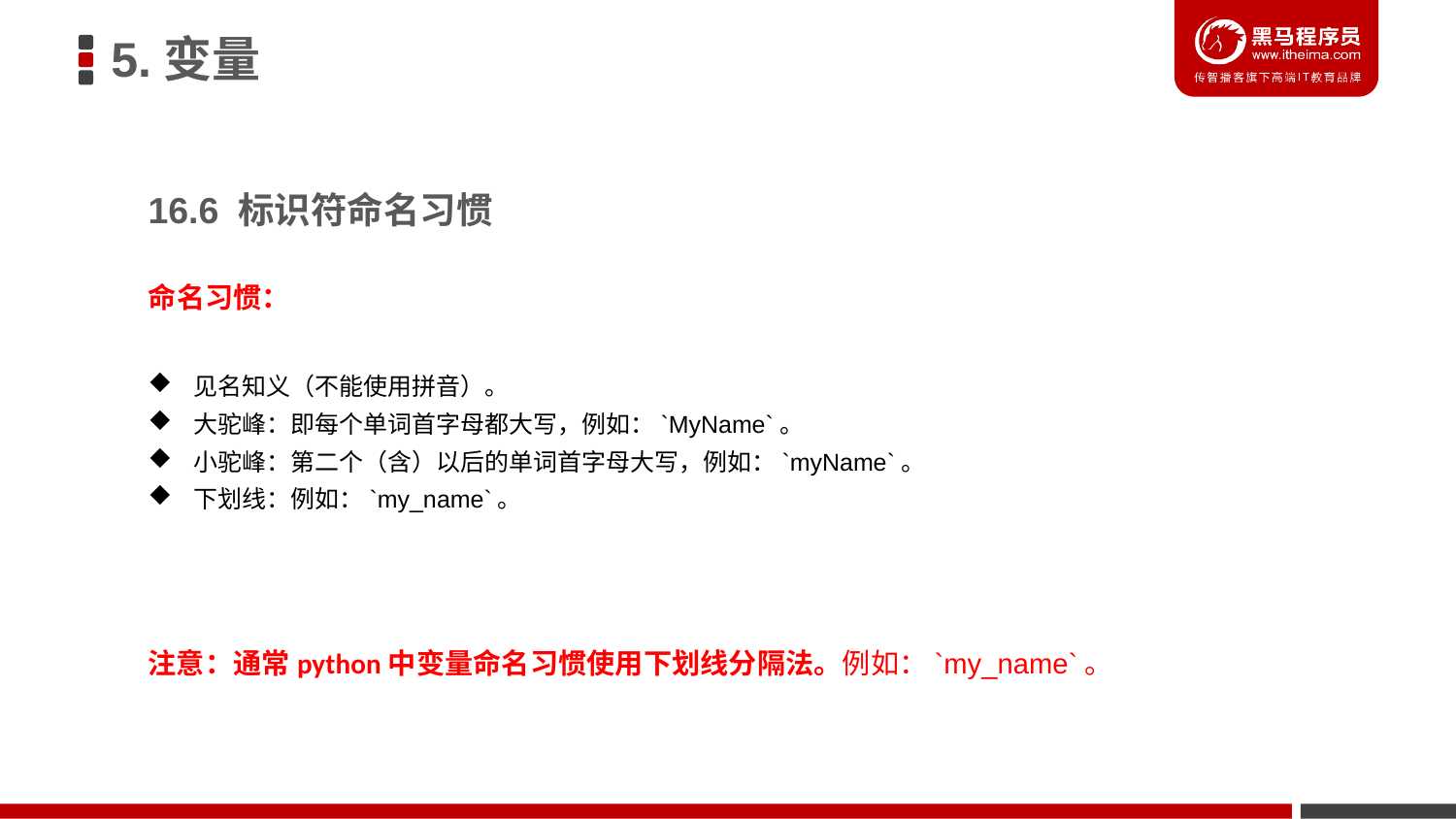

5.变量
16.6 标识符命名习惯
命名习惯：
见名知义（不能使用拼音）。
大驼峰：即每个单词首字母都大写，例如：`MyName`。
小驼峰：第二个（含）以后的单词首字母大写，例如：`myName`。
下划线：例如：`my_name`。
注意：通常python中变量命名习惯使用下划线分隔法。例如：`my_name`。